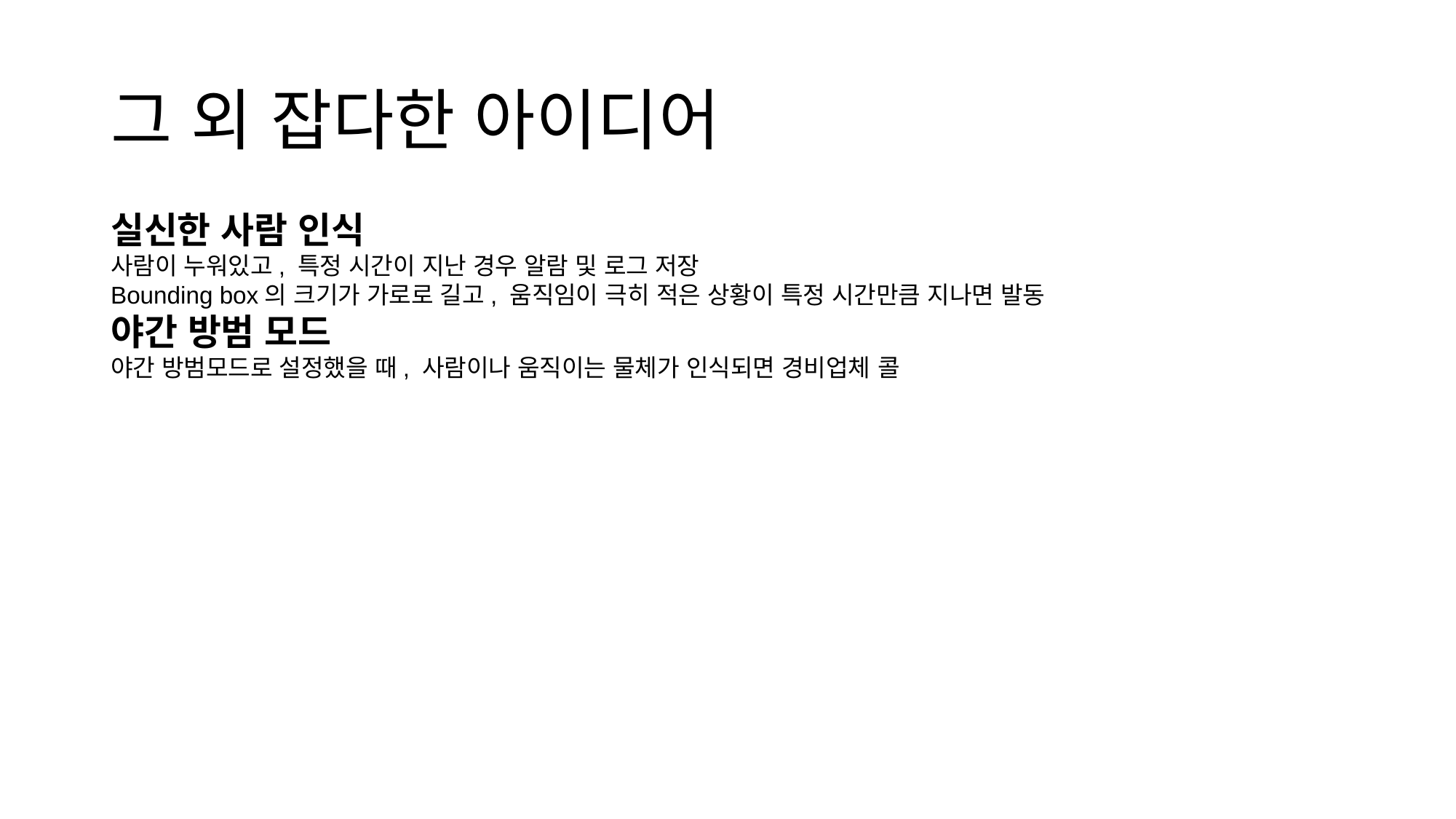

# 그 외 잡다한 아이디어
실신한 사람 인식
사람이 누워있고, 특정 시간이 지난 경우 알람 및 로그 저장
Bounding box의 크기가 가로로 길고, 움직임이 극히 적은 상황이 특정 시간만큼 지나면 발동
야간 방범 모드
야간 방범모드로 설정했을 때, 사람이나 움직이는 물체가 인식되면 경비업체 콜